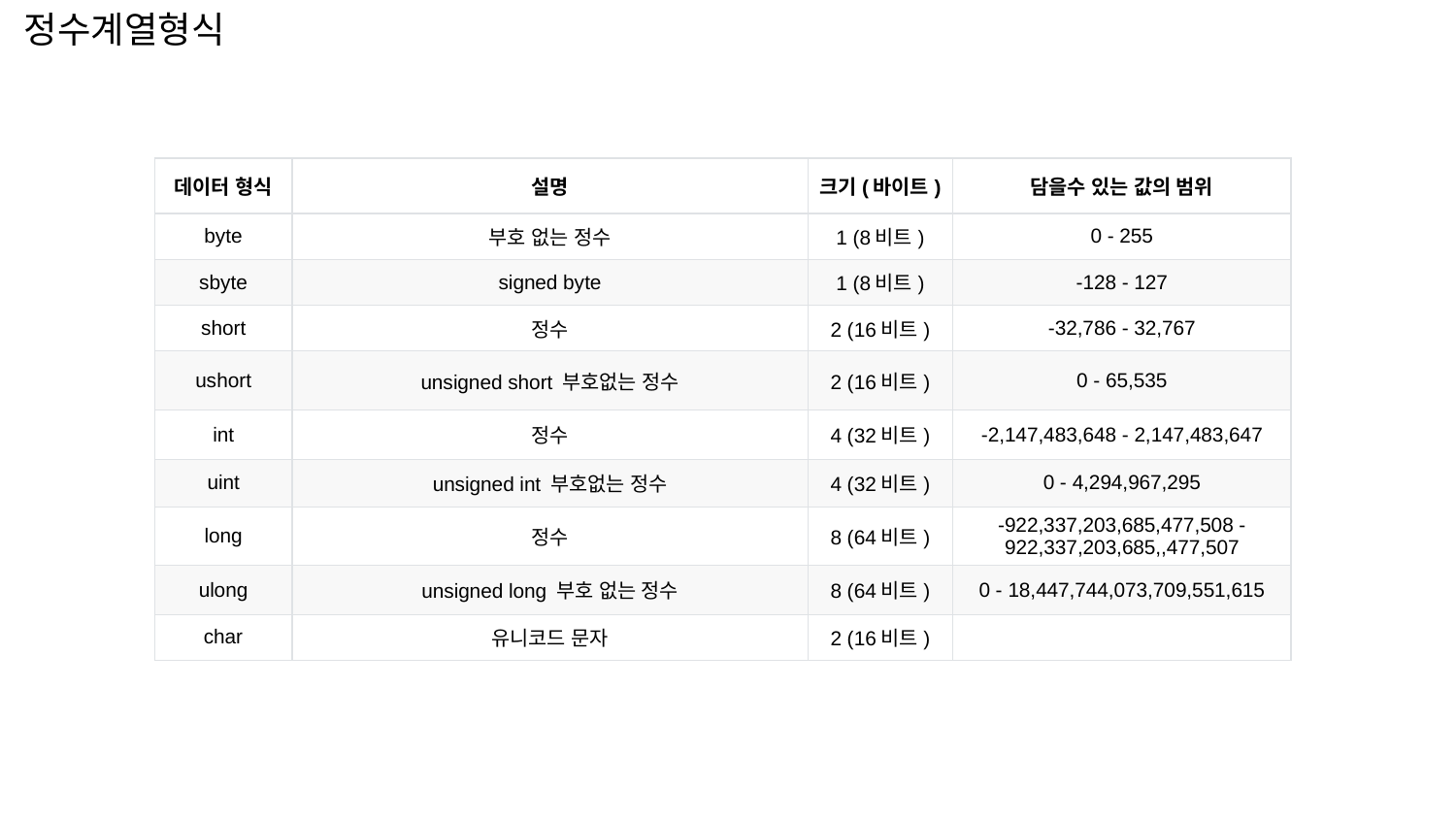

정수계열형식

| 데이터 형식 | 설명 | 크기(바이트) | 담을수 있는 값의 범위 |
| --- | --- | --- | --- |
| byte | 부호 없는 정수 | 1 (8비트) | 0 - 255 |
| sbyte | signed byte | 1 (8비트) | -128 - 127 |
| short | 정수 | 2 (16비트) | -32,786 - 32,767 |
| ushort | unsigned short 부호없는 정수 | 2 (16비트) | 0 - 65,535 |
| int | 정수 | 4 (32비트) | -2,147,483,648 - 2,147,483,647 |
| uint | unsigned int 부호없는 정수 | 4 (32비트) | 0 - 4,294,967,295 |
| long | 정수 | 8 (64비트) | -922,337,203,685,477,508 - 922,337,203,685,,477,507 |
| ulong | unsigned long 부호 없는 정수 | 8 (64비트) | 0 - 18,447,744,073,709,551,615 |
| char | 유니코드 문자 | 2 (16비트) |  |